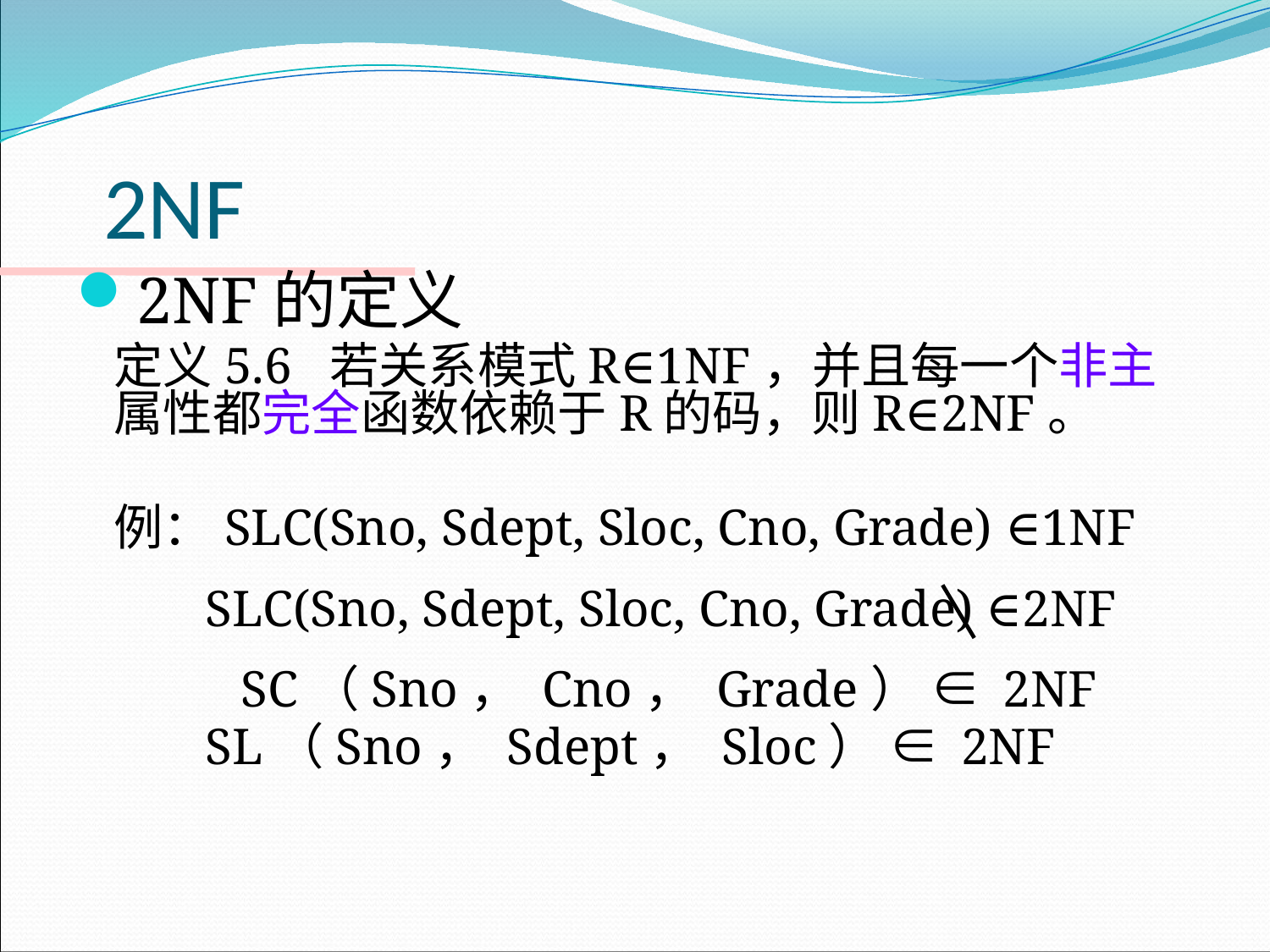

# 2NF
2NF的定义
	定义5.6  若关系模式R∈1NF，并且每一个非主属性都完全函数依赖于R的码，则R∈2NF。

	例：SLC(Sno, Sdept, Sloc, Cno, Grade) ∈1NF
          SLC(Sno, Sdept, Sloc, Cno, Grade) ∈2NF
		SC（Sno， Cno， Grade） ∈ 2NF
          SL（Sno， Sdept， Sloc） ∈ 2NF

552